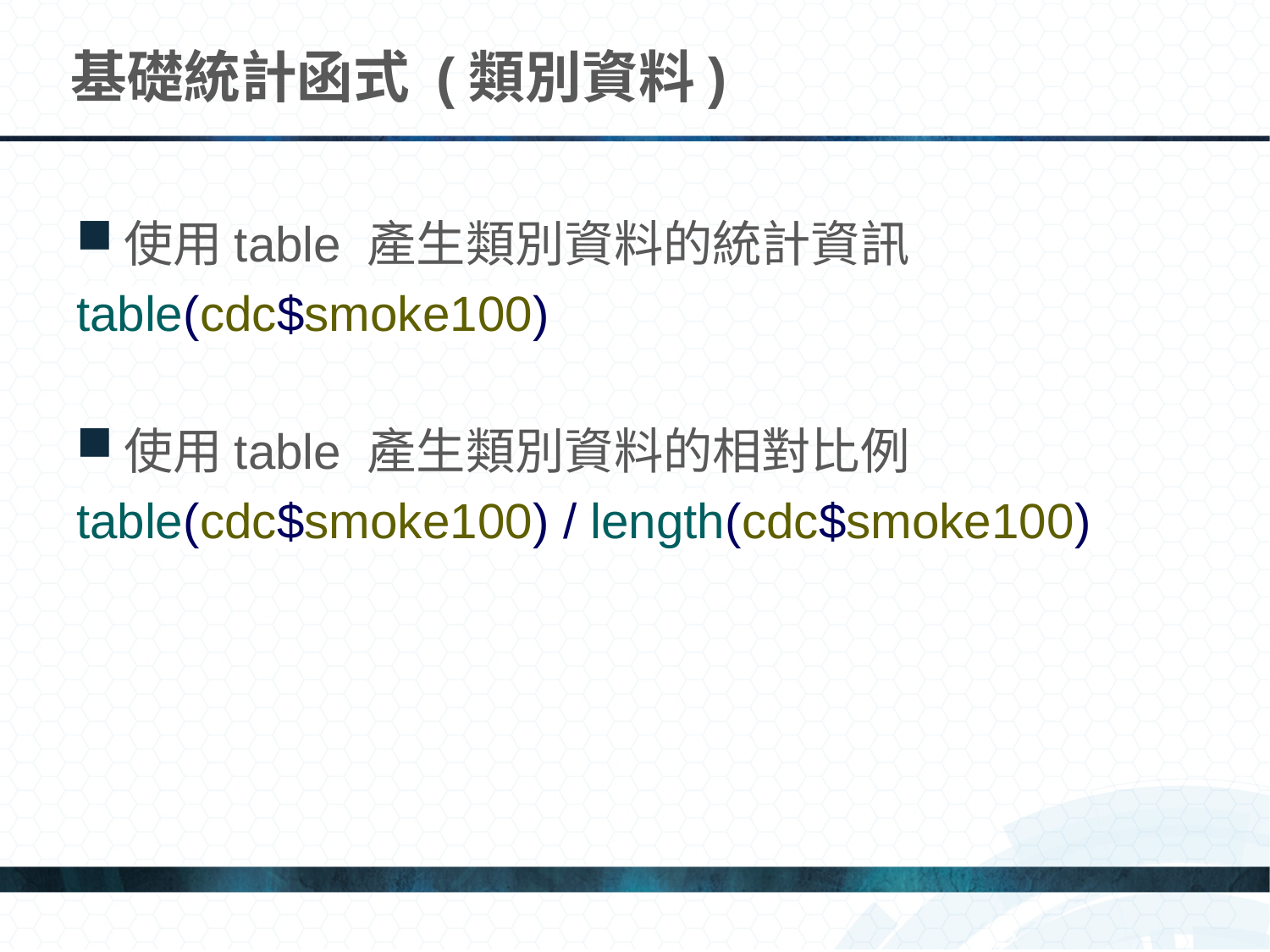

# 基礎統計函式 (類別資料)
使用table 產生類別資料的統計資訊
table(cdc$smoke100)

使用table 產生類別資料的相對比例
table(cdc$smoke100) / length(cdc$smoke100)